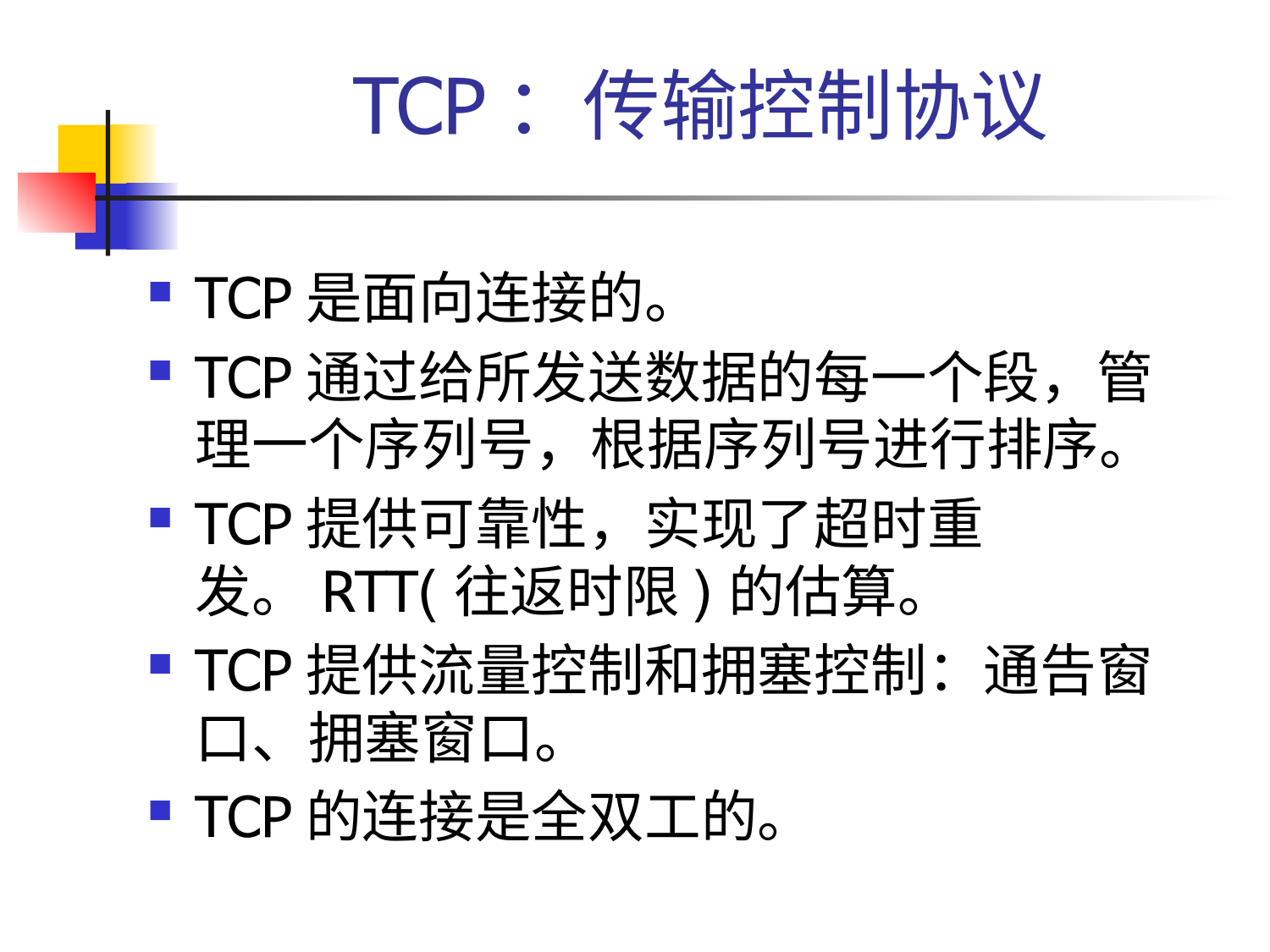

# TCP：传输控制协议
TCP是面向连接的。
TCP通过给所发送数据的每一个段，管理一个序列号，根据序列号进行排序。
TCP提供可靠性，实现了超时重发。RTT(往返时限)的估算。
TCP提供流量控制和拥塞控制：通告窗口、拥塞窗口。
TCP的连接是全双工的。